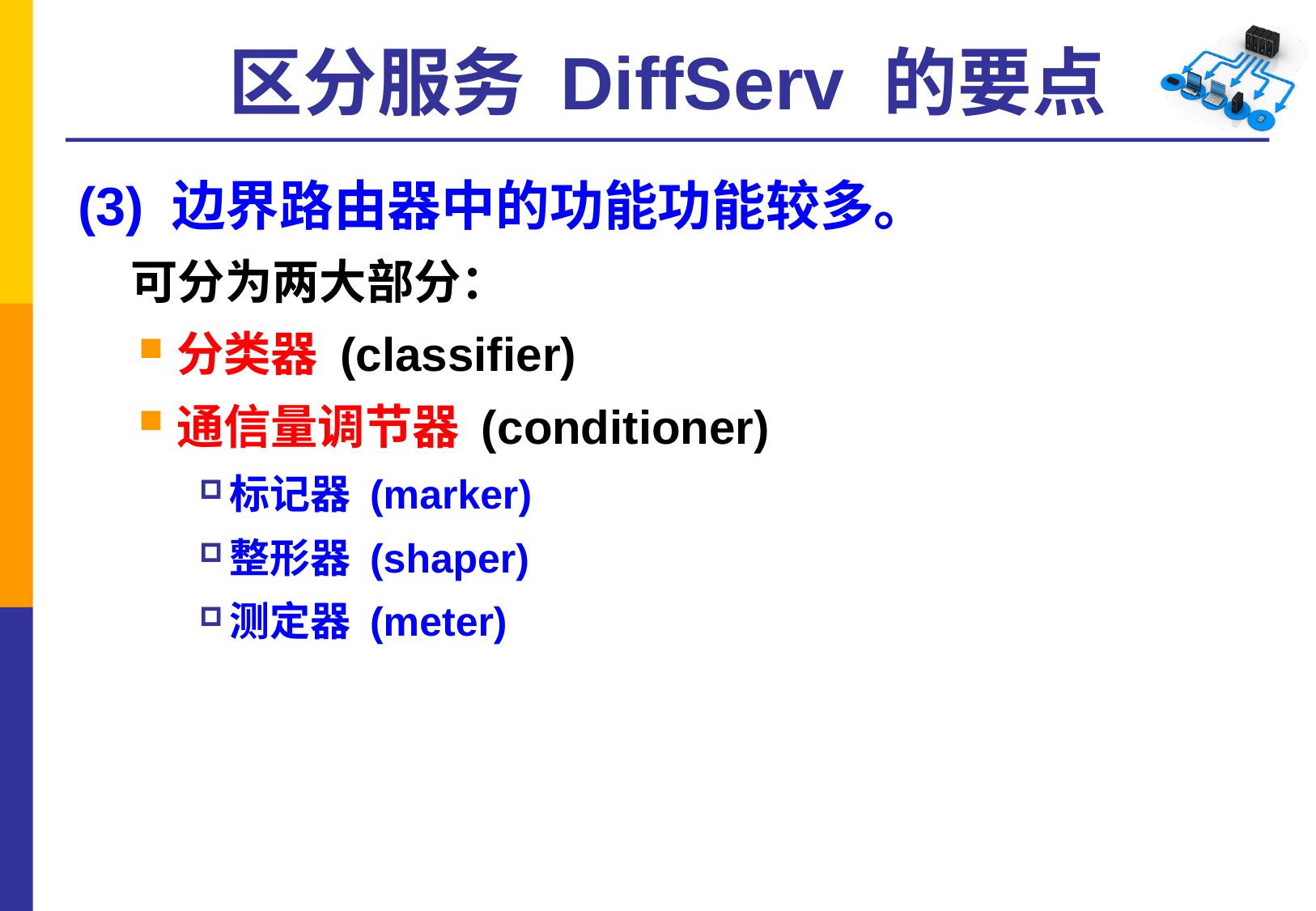

# 区分服务 DiffServ 的要点
(3) 边界路由器中的功能功能较多。
可分为两大部分：
分类器 (classifier)
通信量调节器 (conditioner)
标记器 (marker)
整形器 (shaper)
测定器 (meter)